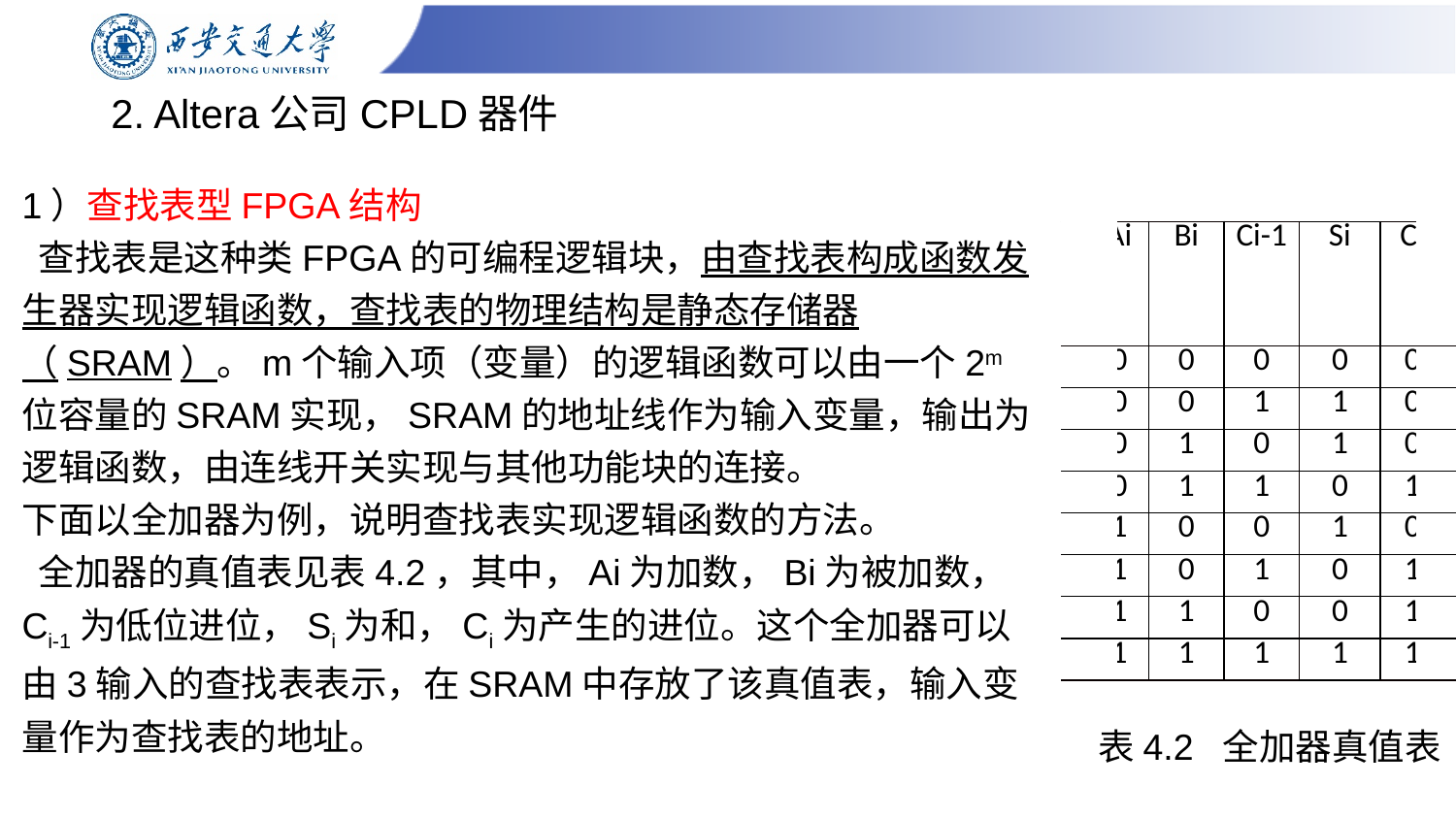

# 2. Altera公司CPLD器件
1）查找表型FPGA结构
 查找表是这种类FPGA的可编程逻辑块，由查找表构成函数发生器实现逻辑函数，查找表的物理结构是静态存储器（SRAM）。m个输入项（变量）的逻辑函数可以由一个2m位容量的SRAM实现，SRAM的地址线作为输入变量，输出为逻辑函数，由连线开关实现与其他功能块的连接。
下面以全加器为例，说明查找表实现逻辑函数的方法。
 全加器的真值表见表4.2，其中，Ai为加数，Bi为被加数，Ci-1为低位进位，Si为和，Ci为产生的进位。这个全加器可以由3输入的查找表表示，在SRAM中存放了该真值表，输入变量作为查找表的地址。
| Ai | Bi | Ci-1 | Si | Ci |
| --- | --- | --- | --- | --- |
| 0 | 0 | 0 | 0 | 0 |
| 0 | 0 | 1 | 1 | 0 |
| 0 | 1 | 0 | 1 | 0 |
| 0 | 1 | 1 | 0 | 1 |
| 1 | 0 | 0 | 1 | 0 |
| 1 | 0 | 1 | 0 | 1 |
| 1 | 1 | 0 | 0 | 1 |
| 1 | 1 | 1 | 1 | 1 |
表4.2  全加器真值表